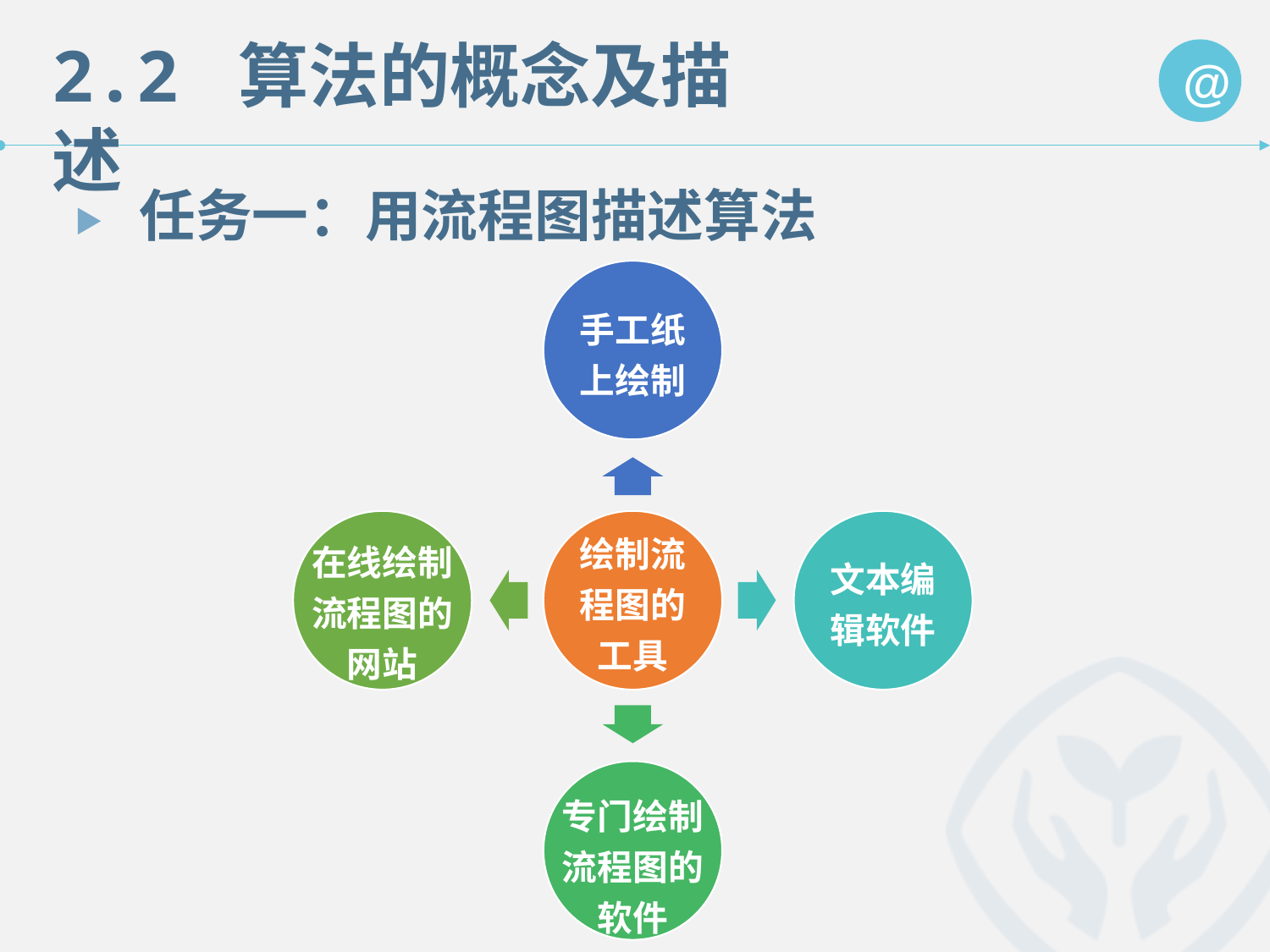

任务一：用流程图描述算法

手工纸上绘制

在线绘制流程图的网站

绘制流程图的工具

文本编辑软件

专门绘制流程图的软件